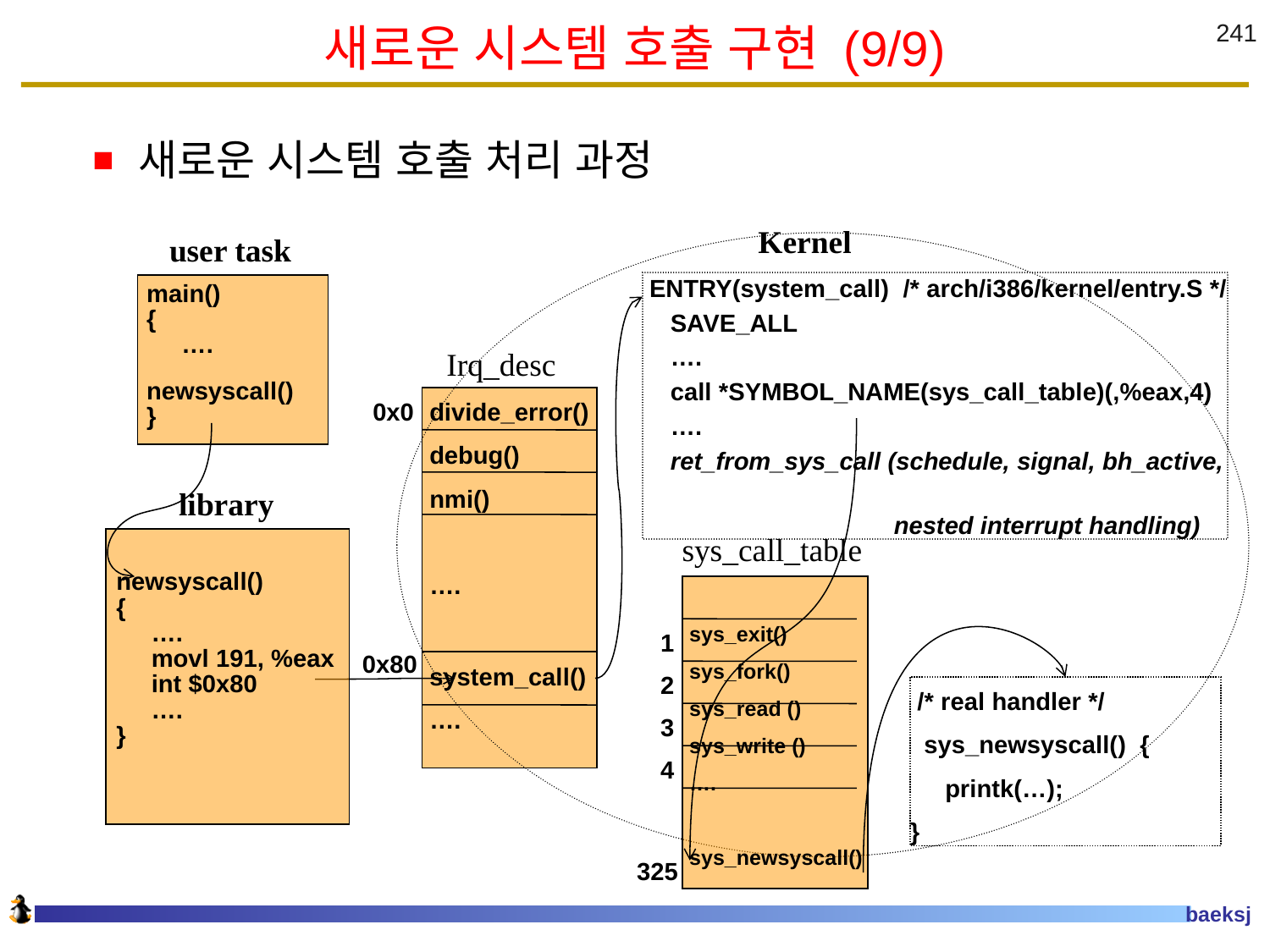

# 새로운 시스템 호출 구현 (9/9)
241
새로운 시스템 호출 처리 과정
Kernel
user task

 ENTRY(system_call)  /* arch/i386/kernel/entry.S */
    SAVE_ALL
    ….
    call *SYMBOL_NAME(sys_call_table)(,%eax,4)
    ….
    ret_from_sys_call (schedule, signal, bh_active,
                                    nested interrupt handling)

main()
{
     ….
     newsyscall()
}
Irq_desc

0x0

divide_error()
debug()
nmi()

….

library

       sys_call_table

newsyscall()
{
     ….
     movl 191, %eax
     int $0x80
     ….
}

sys_exit()
sys_fork()
sys_read ()
sys_write ()
….

sys_newsyscall()
1

0x80

system_call()
….
2

 /* real handler */
  sys_newsyscall()  {
     printk(…);
}
3

4

325